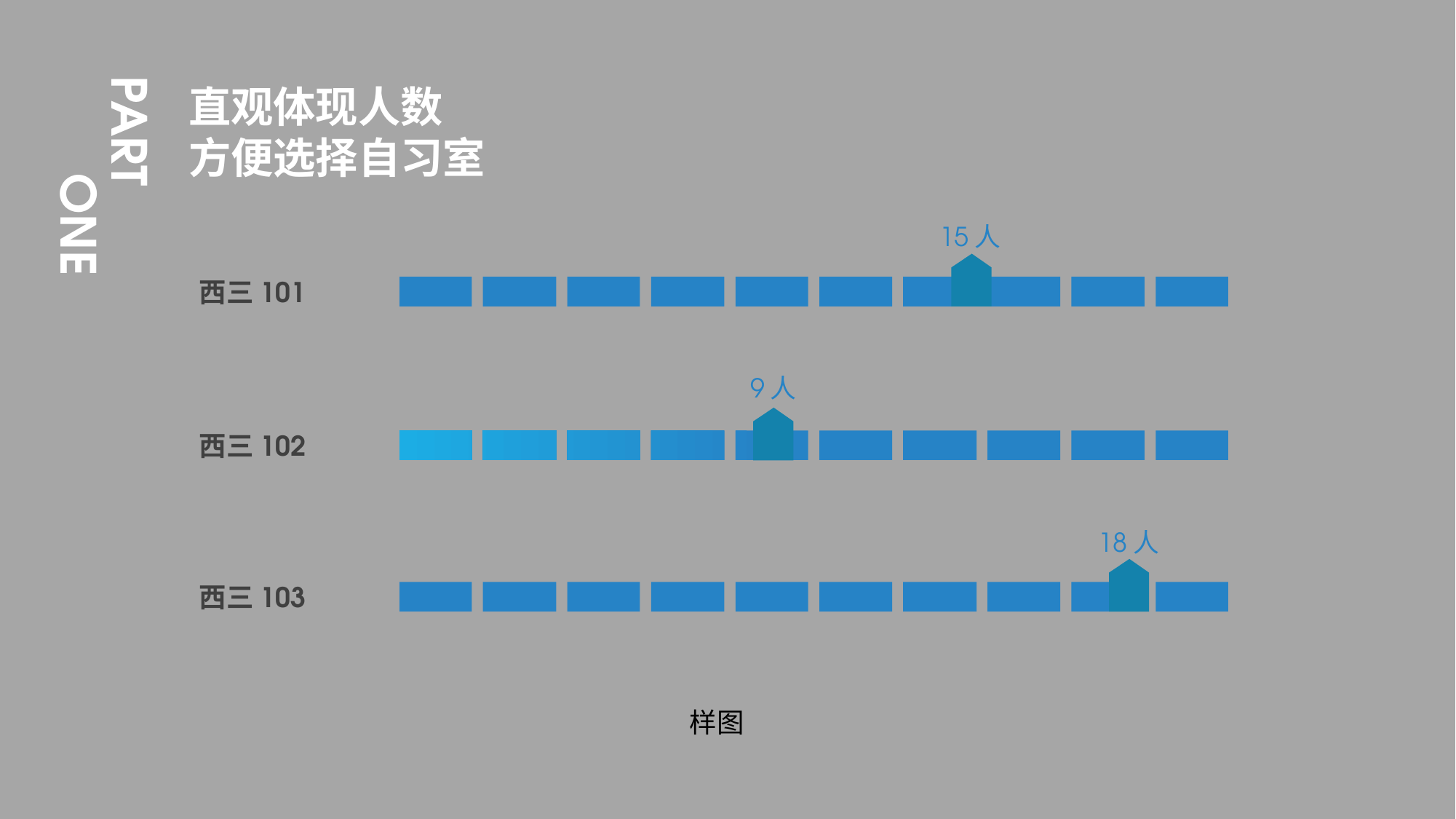

直观体现人数
方便选择自习室
15人

西三101

9人

西三102

18人

西三103

样图